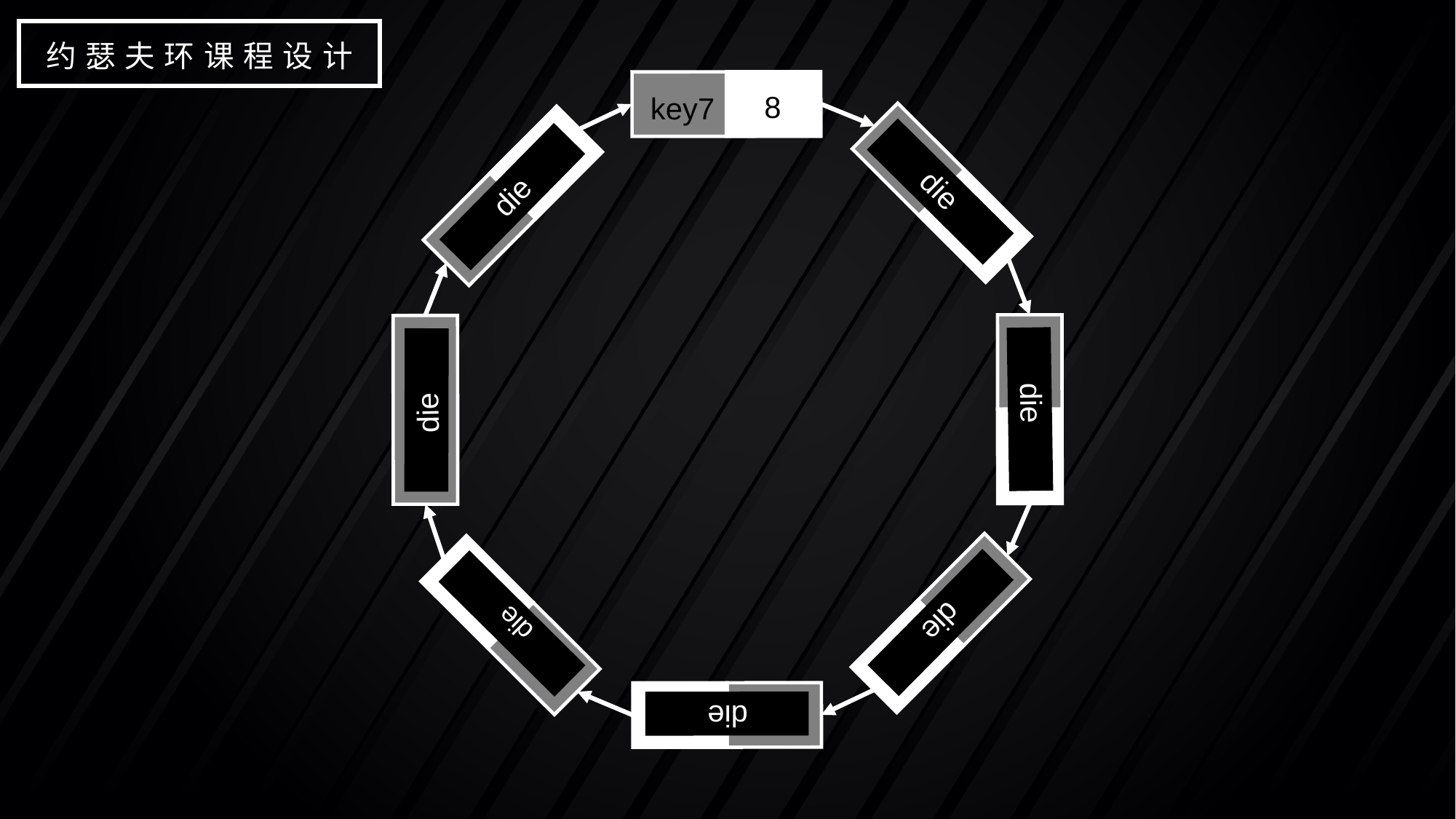

约瑟夫环课程设计

8
key7

die

die

die

die

die

die

die